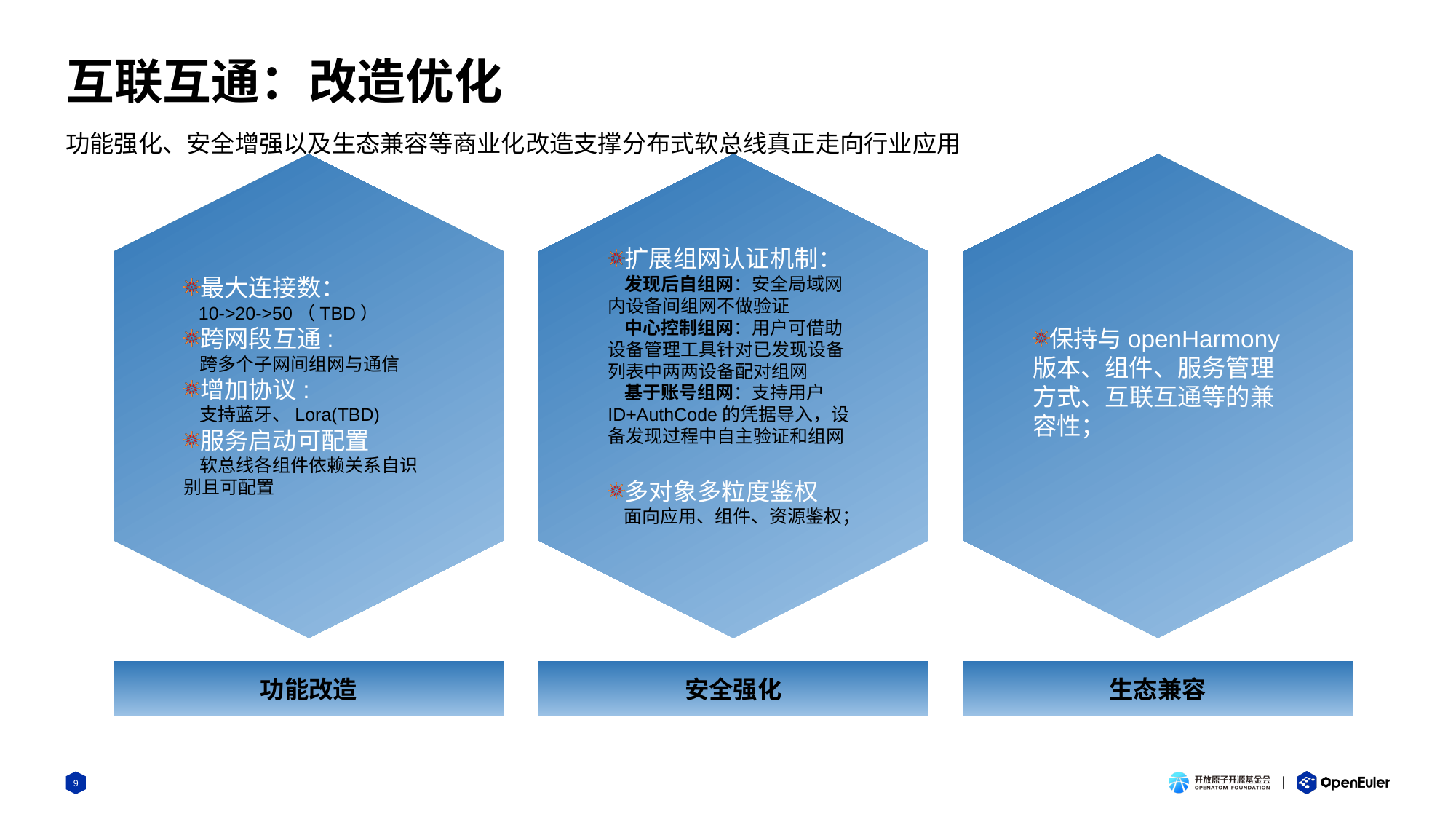

# 互联互通：改造优化
功能强化、安全增强以及生态兼容等商业化改造支撑分布式软总线真正走向行业应用
最大连接数：
   10->20->50（TBD）
跨网段互通:
   跨多个子网间组网与通信
增加协议:
   支持蓝牙、Lora(TBD)
服务启动可配置
   软总线各组件依赖关系自识别且可配置

扩展组网认证机制：
   发现后自组网：安全局域网内设备间组网不做验证
   中心控制组网：用户可借助设备管理工具针对已发现设备列表中两两设备配对组网
   基于账号组网：支持用户ID+AuthCode的凭据导入，设备发现过程中自主验证和组网

多对象多粒度鉴权
   面向应用、组件、资源鉴权；

保持与openHarmony版本、组件、服务管理方式、互联互通等的兼容性；

功能改造
安全强化
生态兼容